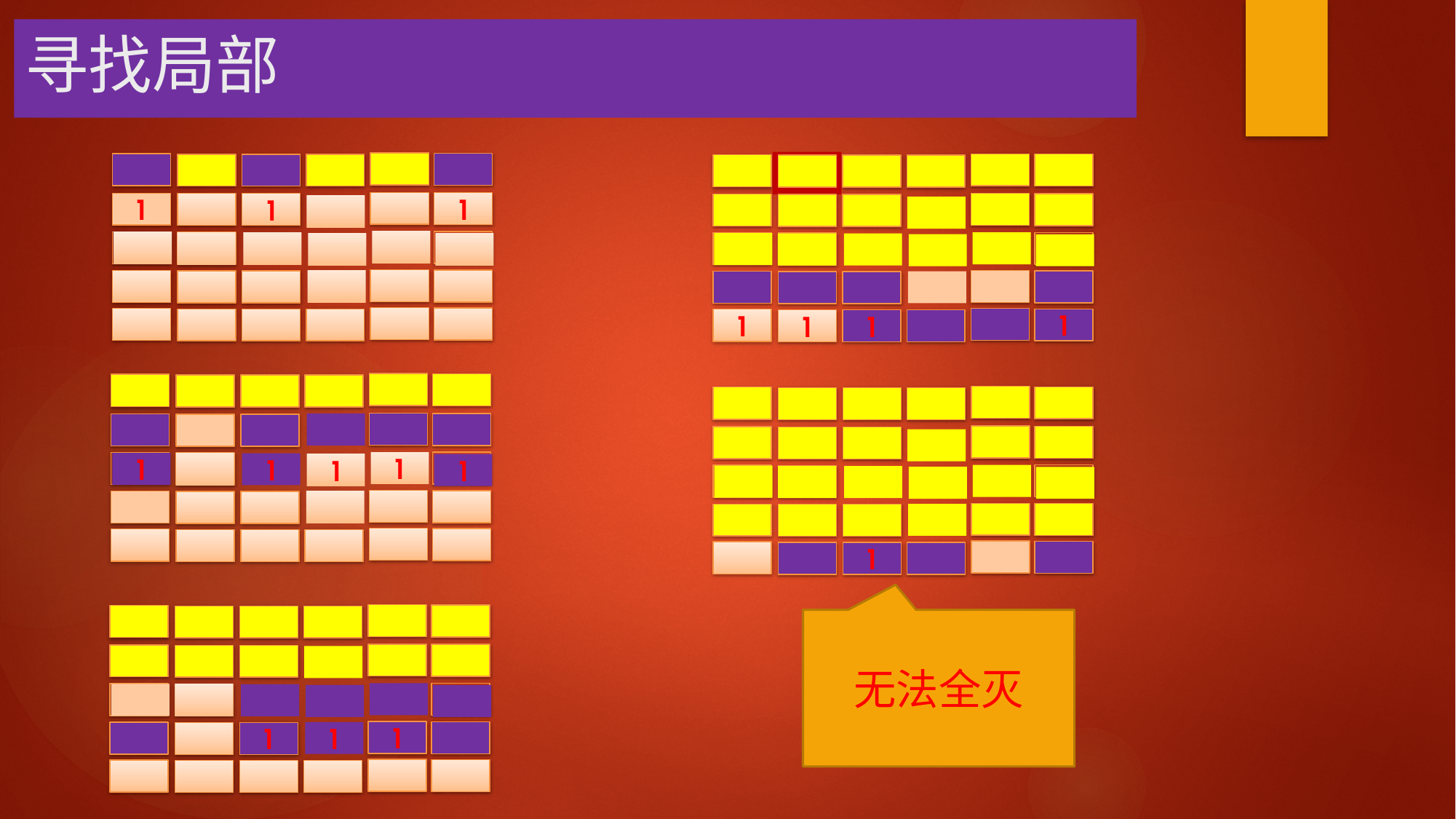

# 寻找局部

1

1

1

1

1

1

1

1

1

1

1
1

1

1

1

1

1

无法全灭